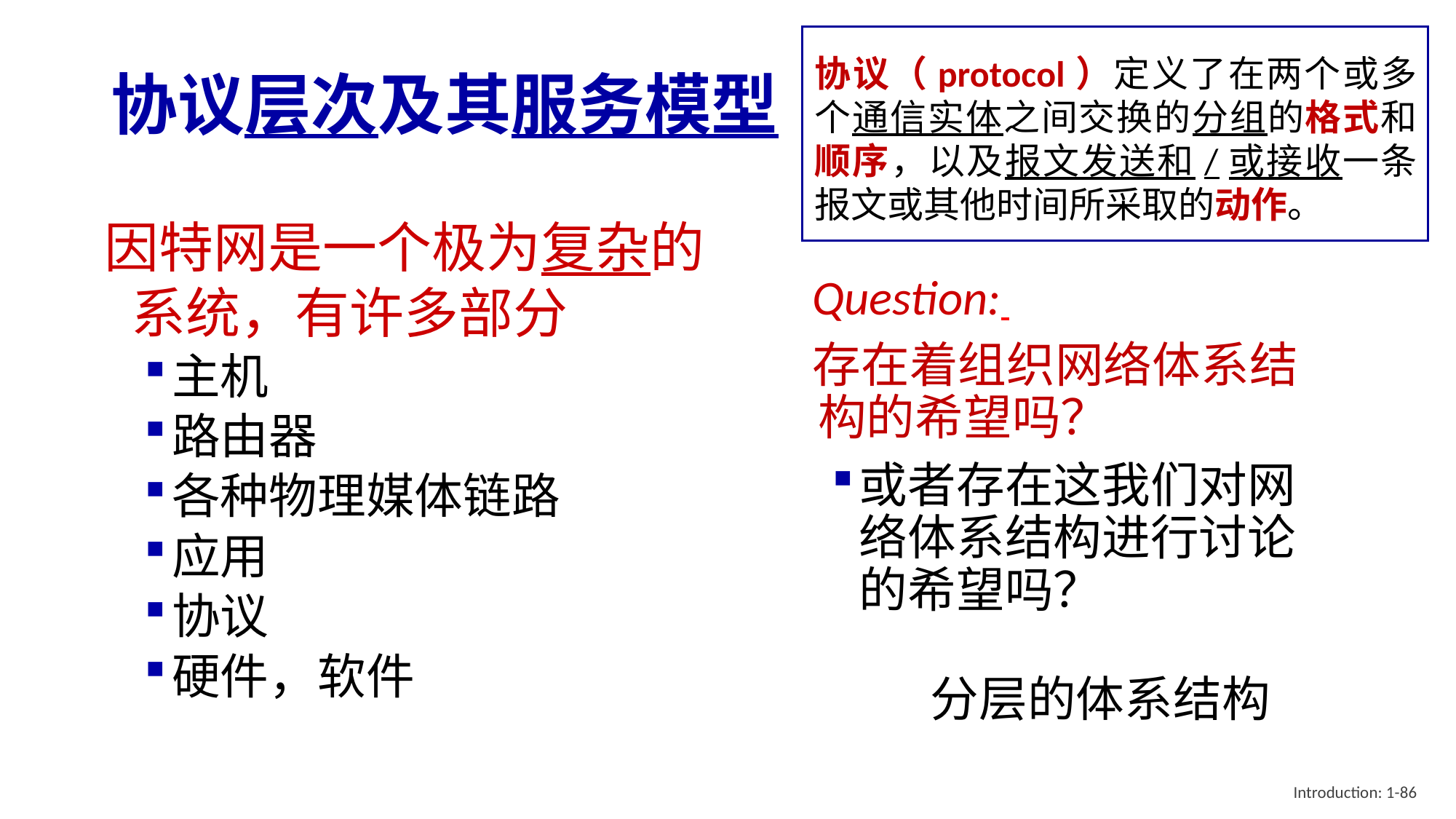

协议（protocol）定义了在两个或多个通信实体之间交换的分组的格式和顺序，以及报文发送和/或接收一条报文或其他时间所采取的动作。
# 协议层次及其服务模型
因特网是一个极为复杂的系统，有许多部分
主机
路由器
各种物理媒体链路
应用
协议
硬件，软件

Question:
存在着组织网络体系结构的希望吗？
或者存在这我们对网络体系结构进行讨论的希望吗？
分层的体系结构
Introduction: 1-86